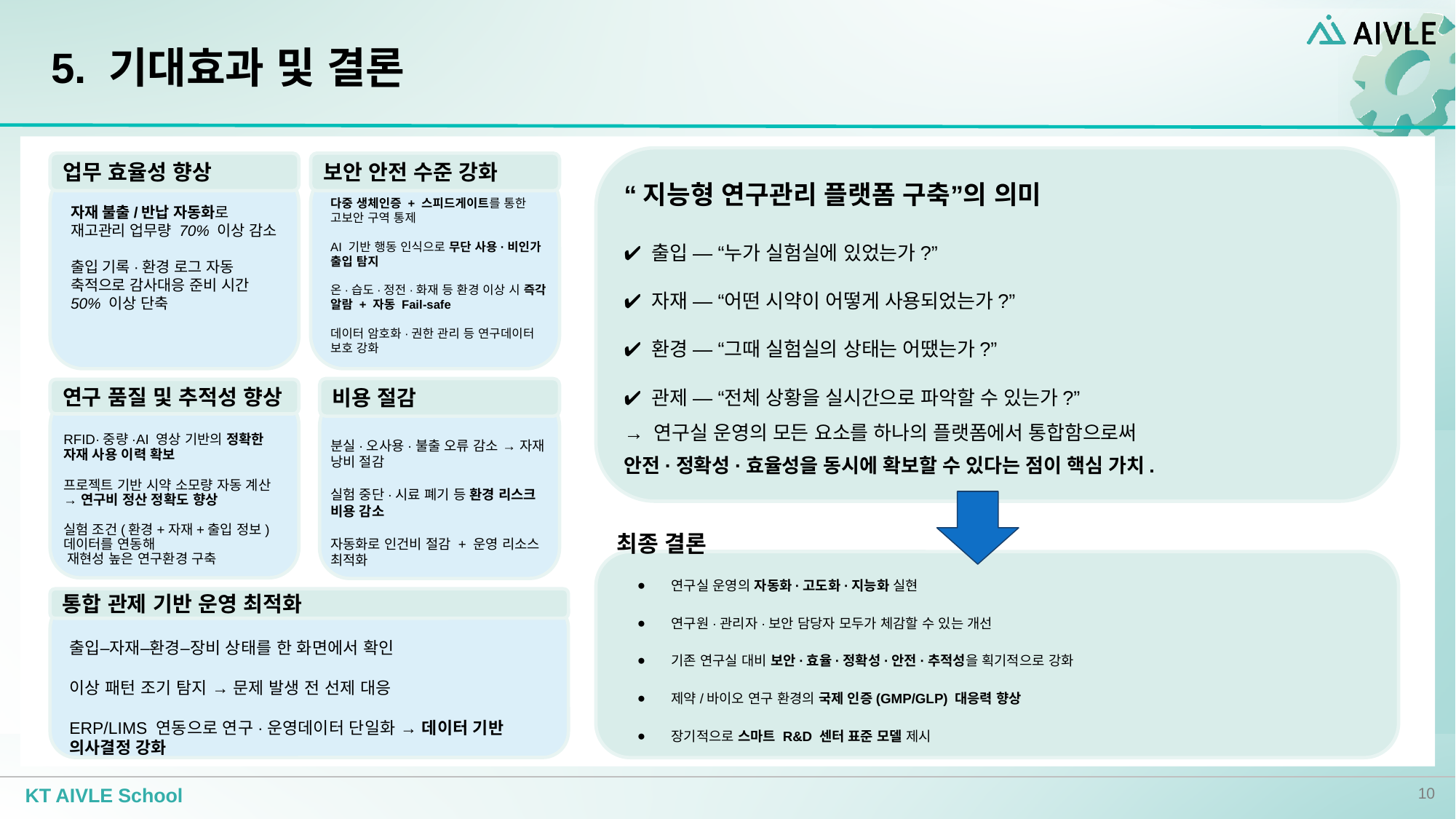

5. 기대효과 및 결론
“지능형 연구관리 플랫폼 구축”의 의미
✔ 출입 — “누가 실험실에 있었는가?”
✔ 자재 — “어떤 시약이 어떻게 사용되었는가?”
✔ 환경 — “그때 실험실의 상태는 어땠는가?”
✔ 관제 — “전체 상황을 실시간으로 파악할 수 있는가?”
→ 연구실 운영의 모든 요소를 하나의 플랫폼에서 통합함으로써
안전·정확성·효율성을 동시에 확보할 수 있다는 점이 핵심 가치.
업무 효율성 향상
보안 안전 수준 강화
자재 불출/반납 자동화로 재고관리 업무량 70% 이상 감소

출입 기록·환경 로그 자동 축적으로 감사대응 준비 시간 50% 이상 단축

다중 생체인증 + 스피드게이트를 통한 고보안 구역 통제
AI 기반 행동 인식으로 무단 사용·비인가 출입 탐지
온·습도·정전·화재 등 환경 이상 시 즉각 알람 + 자동 Fail-safe
데이터 암호화·권한 관리 등 연구데이터 보호 강화
비용 절감
연구 품질 및 추적성 향상

# RFID·중량·AI 영상 기반의 정확한 자재 사용 이력 확보
프로젝트 기반 시약 소모량 자동 계산 → 연구비 정산 정확도 향상
실험 조건(환경+자재+출입 정보) 데이터를 연동해
 재현성 높은 연구환경 구축
분실·오사용·불출 오류 감소 → 자재 낭비 절감
실험 중단·시료 폐기 등 환경 리스크 비용 감소
자동화로 인건비 절감 + 운영 리소스 최적화

최종 결론
연구실 운영의 자동화·고도화·지능화 실현
연구원·관리자·보안 담당자 모두가 체감할 수 있는 개선
기존 연구실 대비 보안·효율·정확성·안전·추적성을 획기적으로 강화
제약/바이오 연구 환경의 국제 인증(GMP/GLP) 대응력 향상
장기적으로 스마트 R&D 센터 표준 모델 제시

통합 관제 기반 운영 최적화

출입–자재–환경–장비 상태를 한 화면에서 확인
이상 패턴 조기 탐지 → 문제 발생 전 선제 대응
ERP/LIMS 연동으로 연구·운영데이터 단일화 → 데이터 기반 의사결정 강화